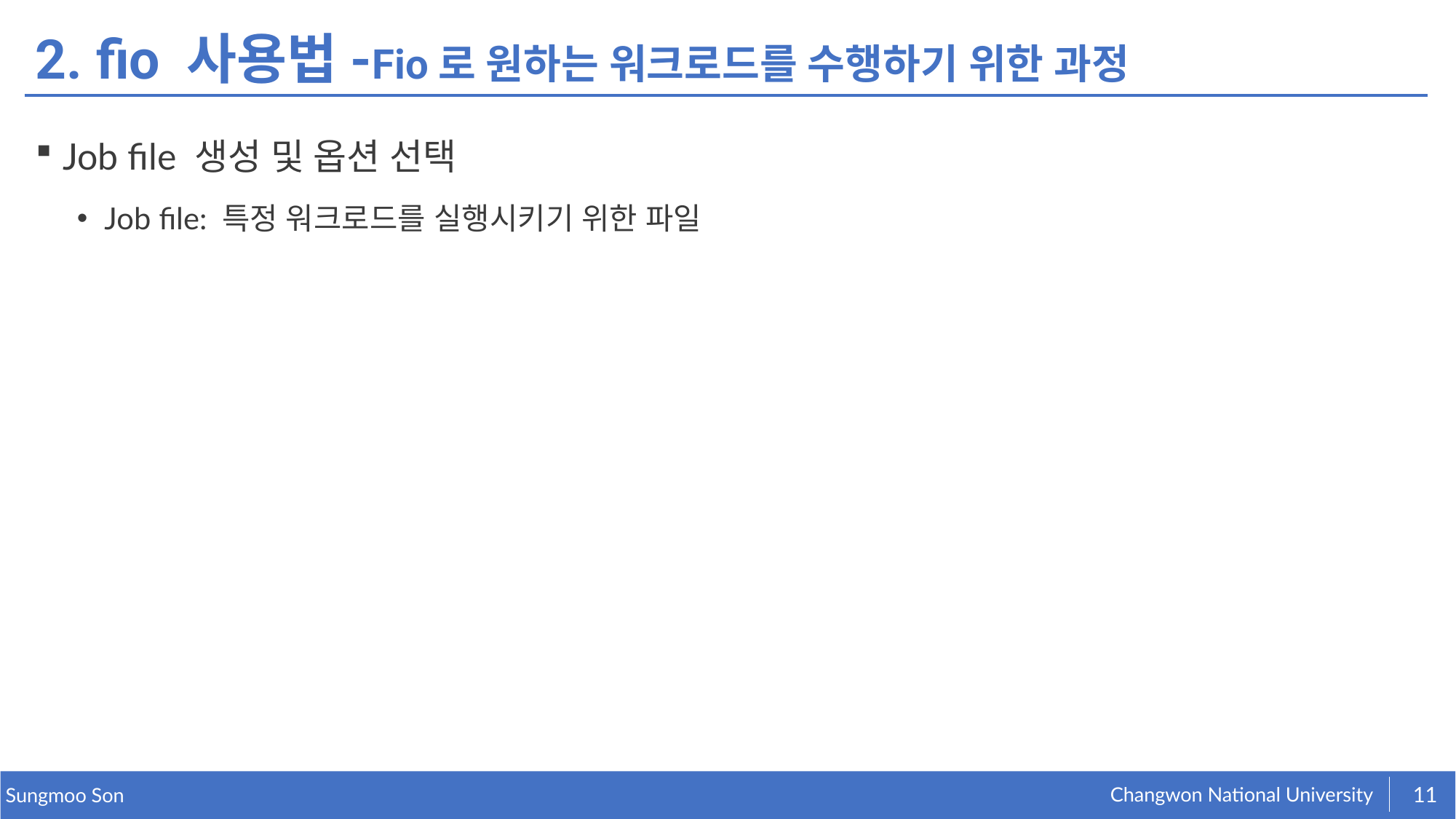

# 2. fio 사용법-Fio로 원하는 워크로드를 수행하기 위한 과정
Job file 생성 및 옵션 선택
Job file: 특정 워크로드를 실행시키기 위한 파일
11